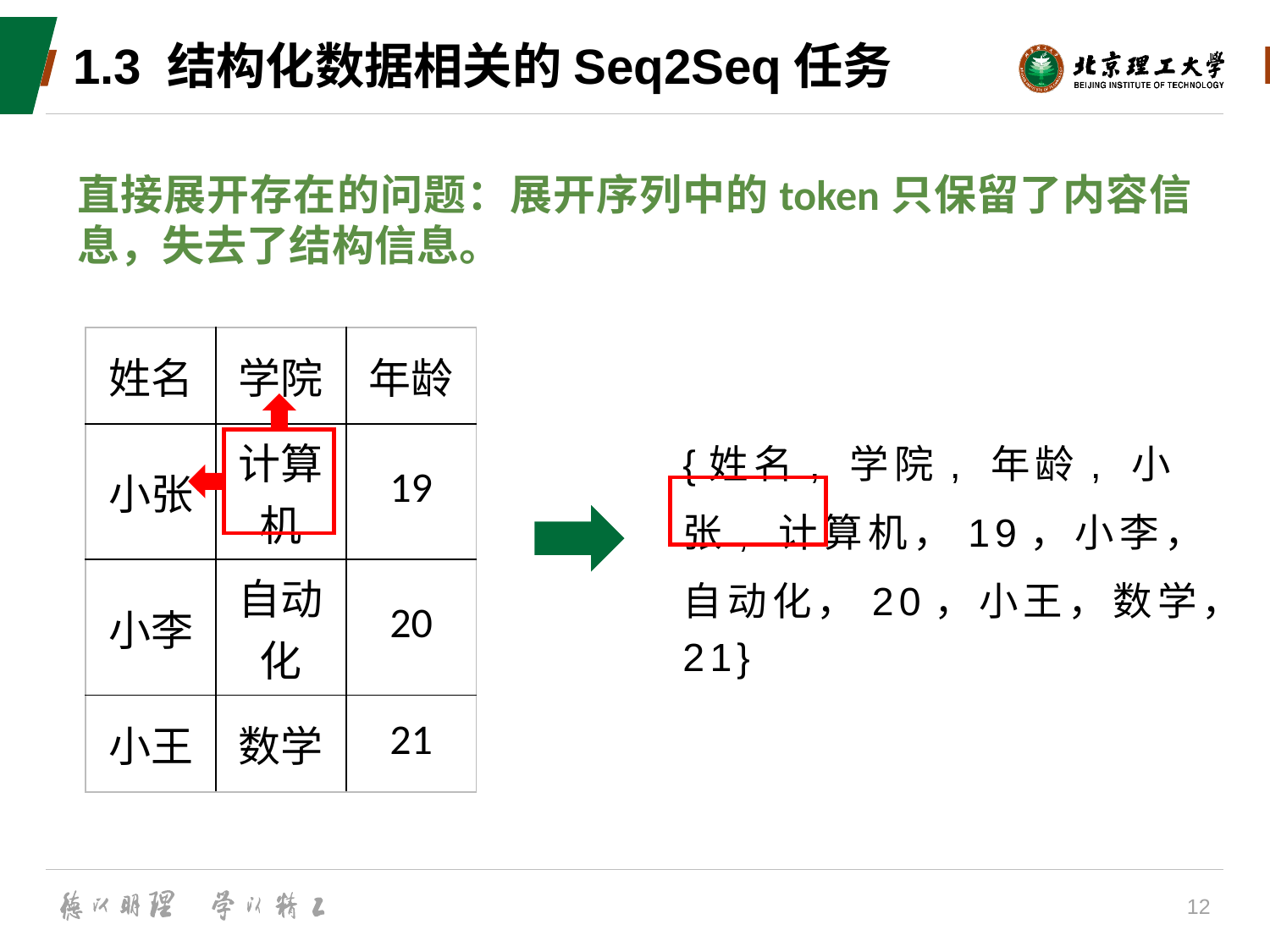

# 1.3 结构化数据相关的Seq2Seq任务
直接展开存在的问题：展开序列中的token只保留了内容信息，失去了结构信息。
| 姓名 | 学院 | 年龄 |
| --- | --- | --- |
| 小张 | 计算机 | 19 |
| 小李 | 自动化 | 20 |
| 小王 | 数学 | 21 |

{姓名, 学院, 年龄, 小张, 计算机，19，小李，自动化，20，小王，数学，21}